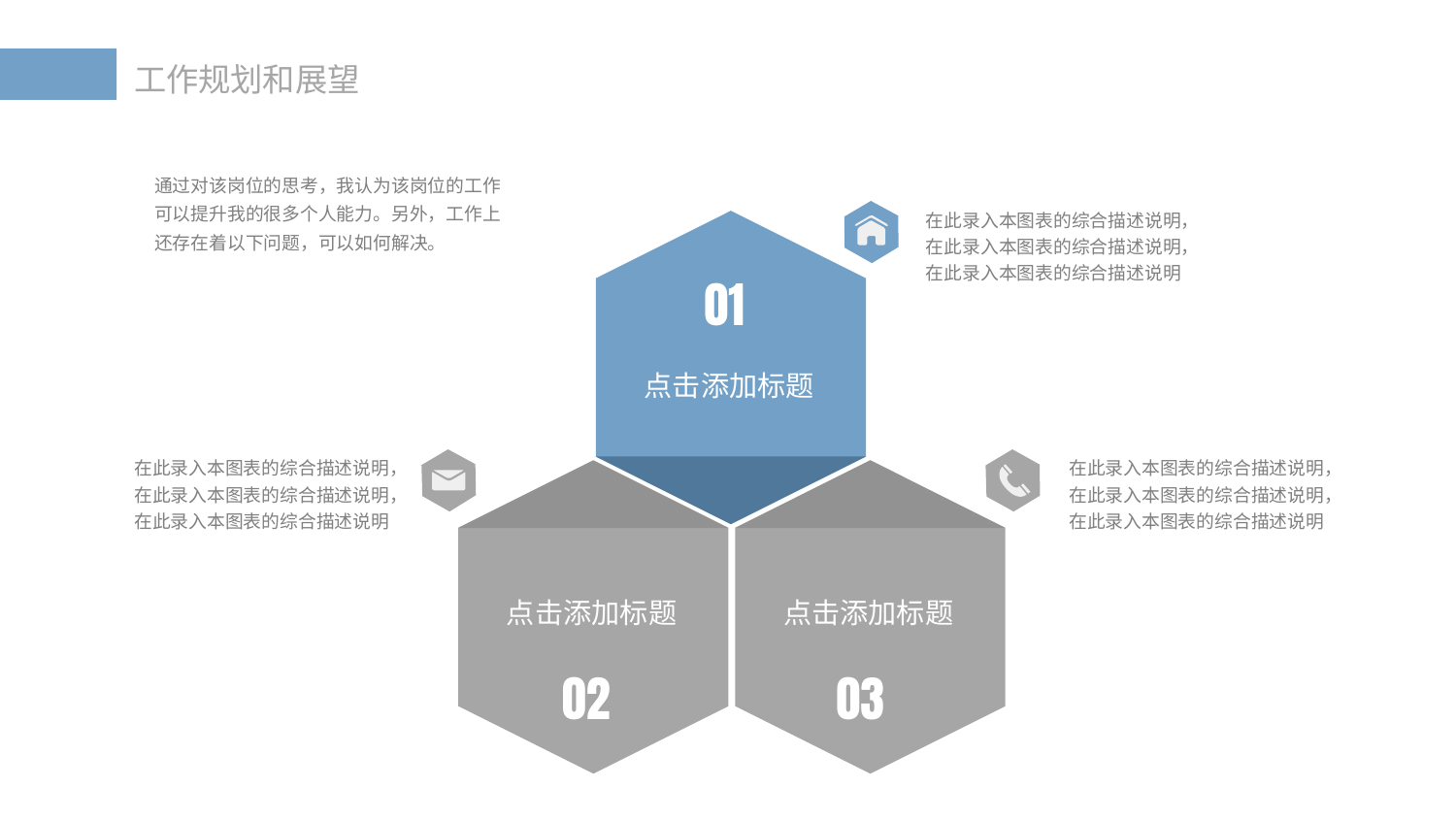

通过对该岗位的思考，我认为该岗位的工作可以提升我的很多个人能力。另外，工作上还存在着以下问题，可以如何解决。
在此录入本图表的综合描述说明，在此录入本图表的综合描述说明，在此录入本图表的综合描述说明

01
点击添加标题
在此录入本图表的综合描述说明，在此录入本图表的综合描述说明，在此录入本图表的综合描述说明
在此录入本图表的综合描述说明，在此录入本图表的综合描述说明，在此录入本图表的综合描述说明

点击添加标题
点击添加标题
02
03